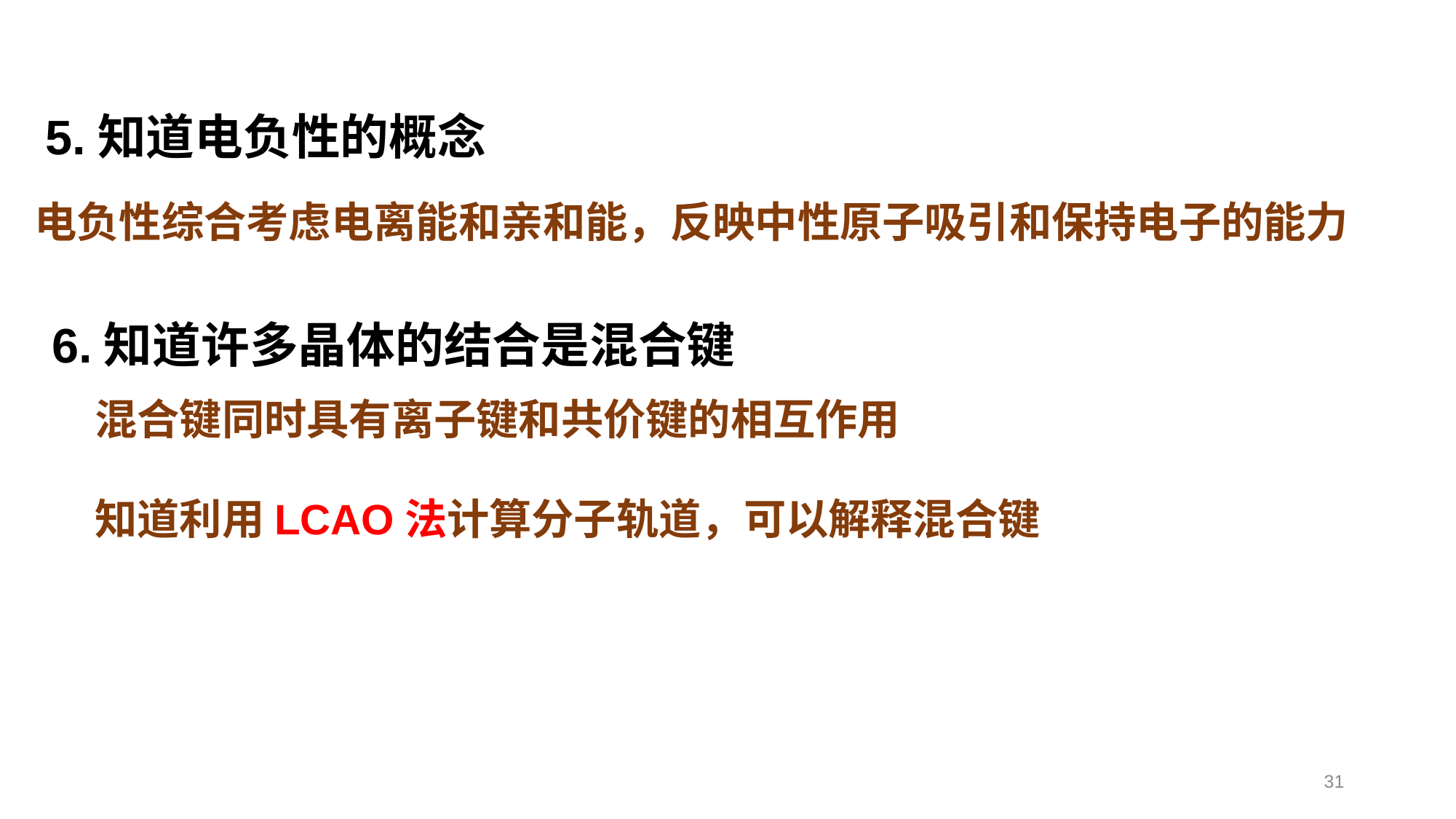

5.知道电负性的概念
电负性综合考虑电离能和亲和能，反映中性原子吸引和保持电子的能力
6.知道许多晶体的结合是混合键
混合键同时具有离子键和共价键的相互作用
知道利用LCAO法计算分子轨道，可以解释混合键
31